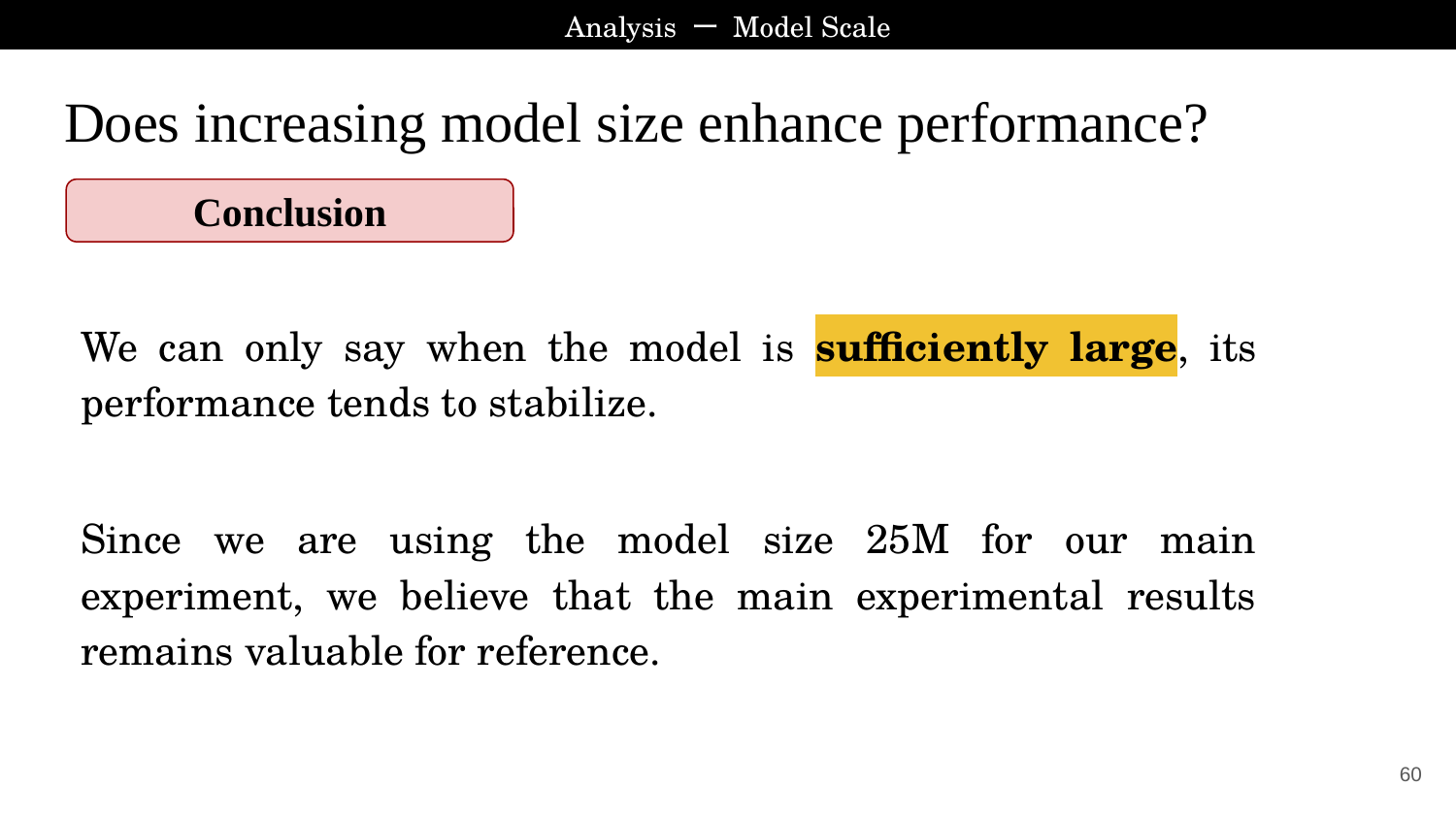

Analysis ー Model Scale
# Does increasing model size enhance performance?

Conclusion
We can only say when the model is sufficiently large, its performance tends to stabilize.
Since we are using the model size 25M for our main experiment, we believe that the main experimental results remains valuable for reference.
60